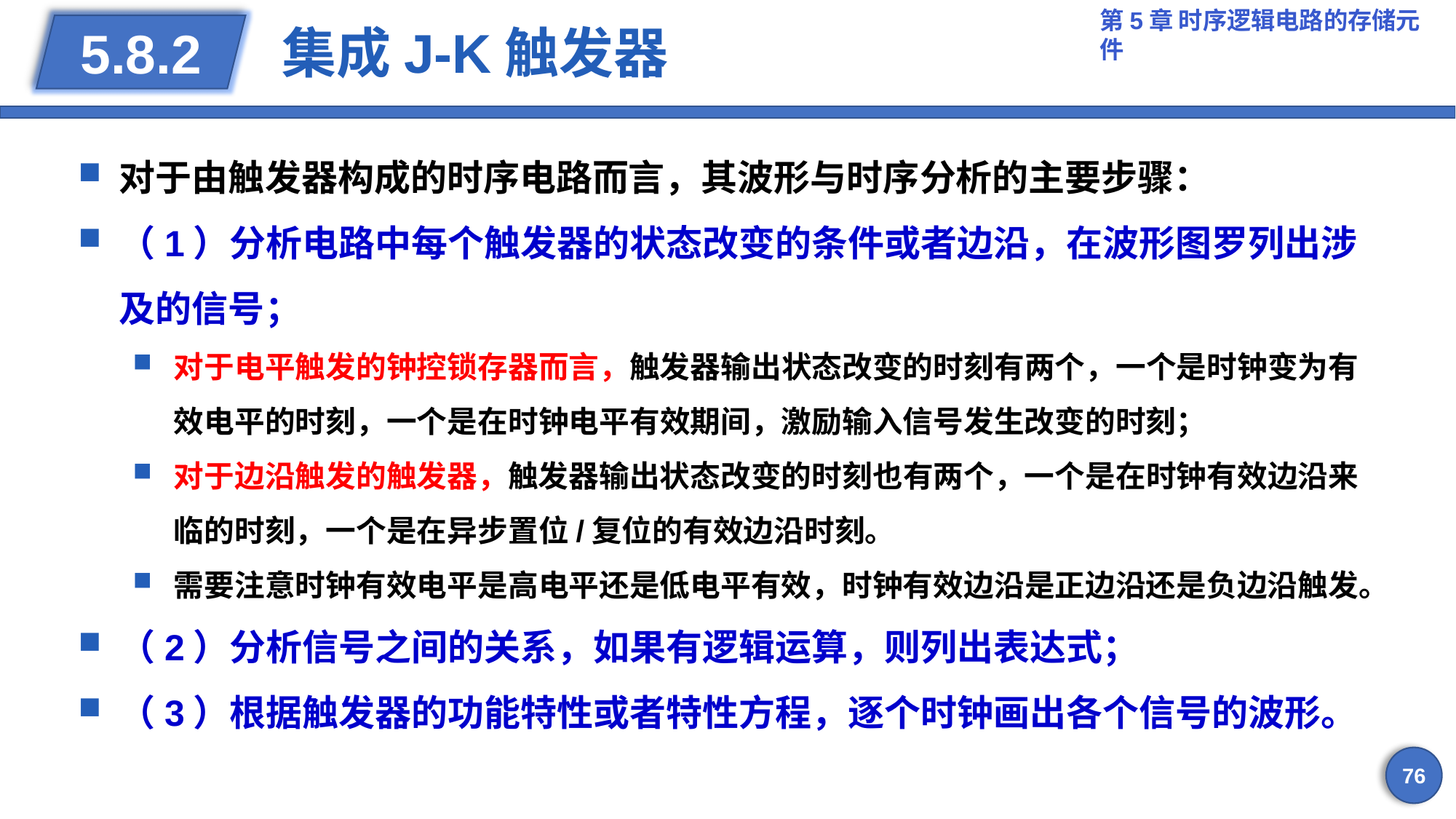

# 集成J-K触发器
5.8.2
对于由触发器构成的时序电路而言，其波形与时序分析的主要步骤：
（1）分析电路中每个触发器的状态改变的条件或者边沿，在波形图罗列出涉及的信号；
对于电平触发的钟控锁存器而言，触发器输出状态改变的时刻有两个，一个是时钟变为有效电平的时刻，一个是在时钟电平有效期间，激励输入信号发生改变的时刻；
对于边沿触发的触发器，触发器输出状态改变的时刻也有两个，一个是在时钟有效边沿来临的时刻，一个是在异步置位/复位的有效边沿时刻。
需要注意时钟有效电平是高电平还是低电平有效，时钟有效边沿是正边沿还是负边沿触发。
（2）分析信号之间的关系，如果有逻辑运算，则列出表达式；
（3）根据触发器的功能特性或者特性方程，逐个时钟画出各个信号的波形。
76